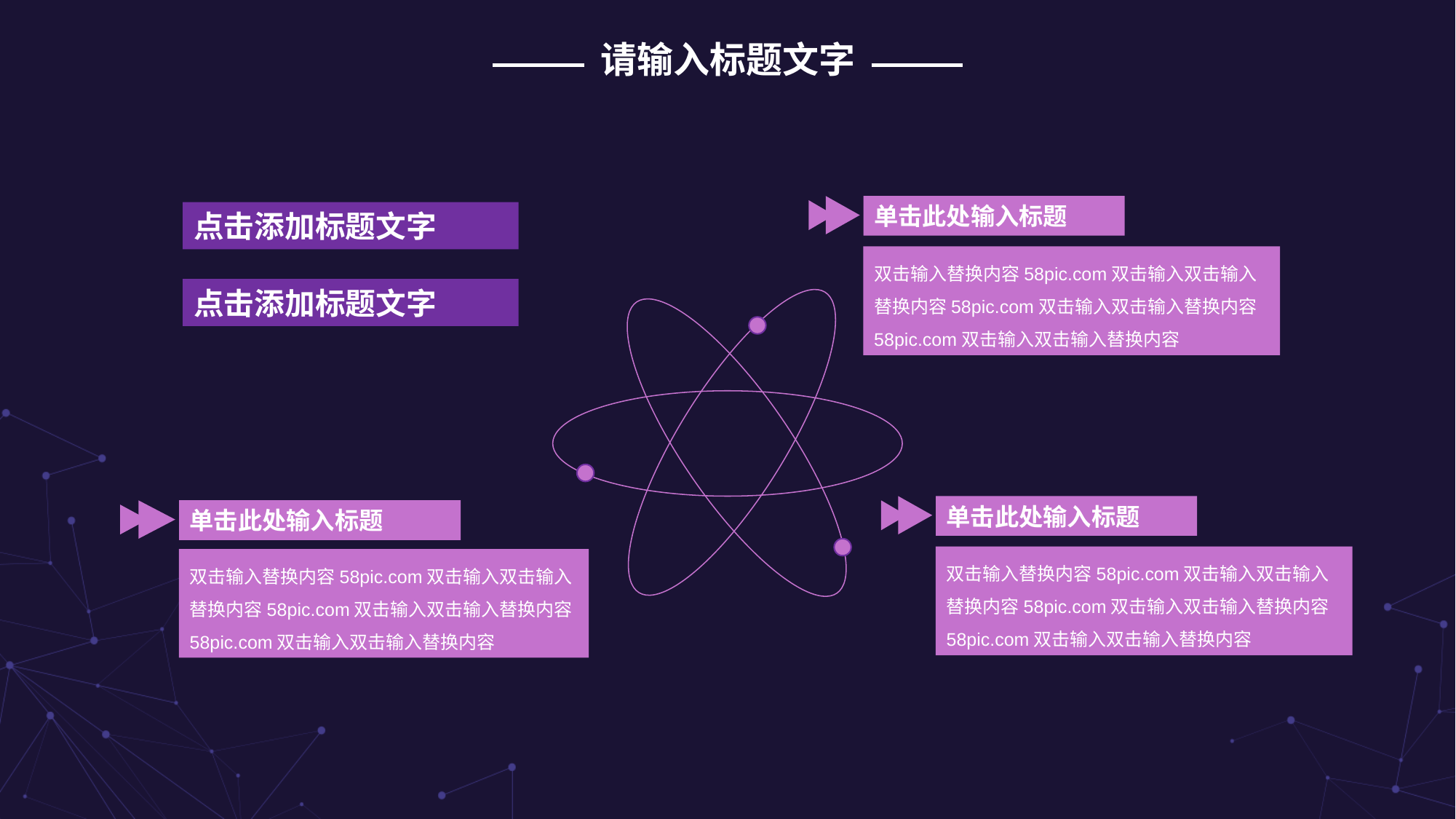

请输入标题文字

单击此处输入标题
双击输入替换内容58pic.com双击输入双击输入替换内容58pic.com双击输入双击输入替换内容58pic.com双击输入双击输入替换内容
点击添加标题文字

点击添加标题文字

单击此处输入标题
双击输入替换内容58pic.com双击输入双击输入替换内容58pic.com双击输入双击输入替换内容58pic.com双击输入双击输入替换内容

单击此处输入标题
双击输入替换内容58pic.com双击输入双击输入替换内容58pic.com双击输入双击输入替换内容58pic.com双击输入双击输入替换内容